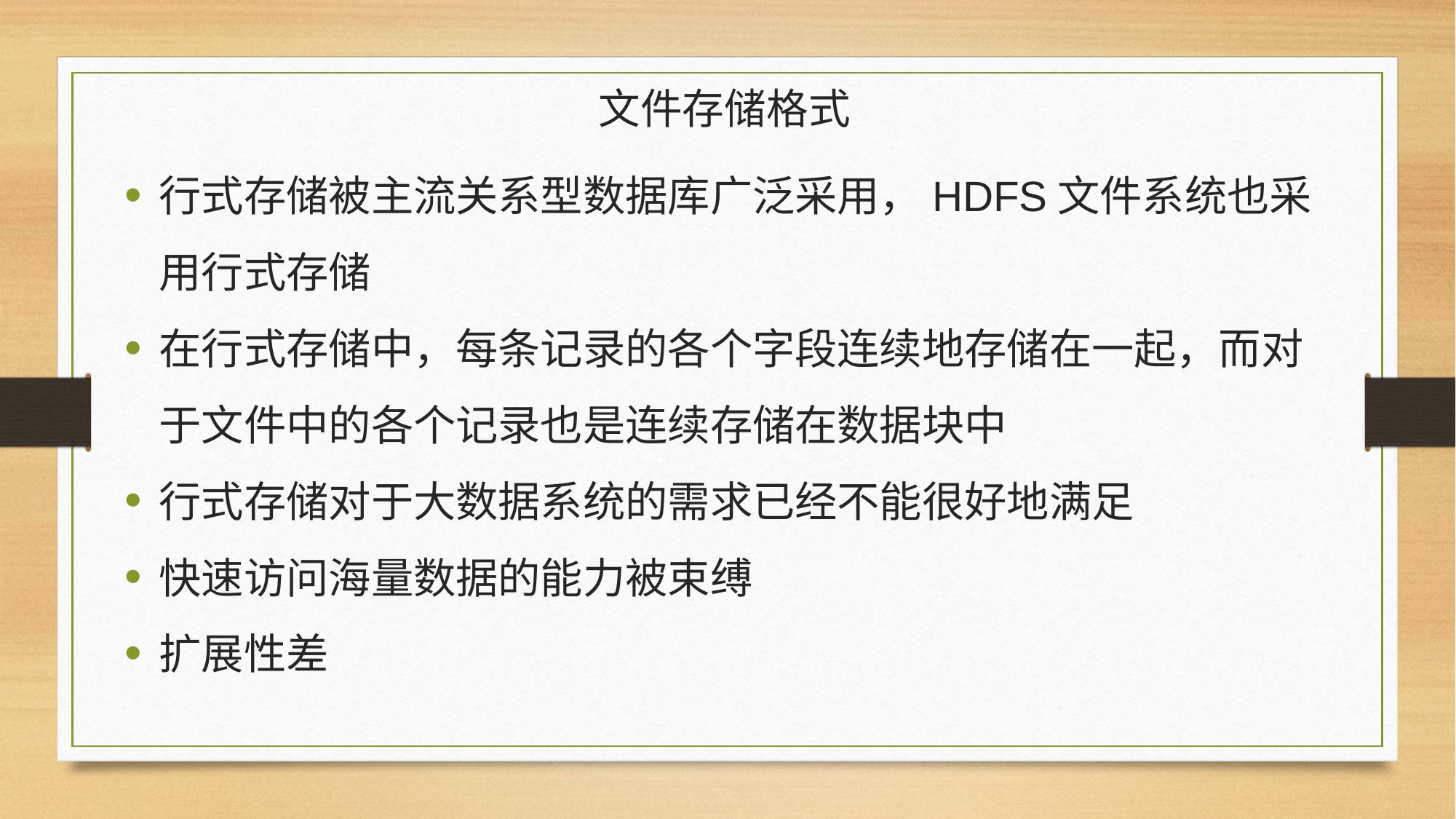

# 文件存储格式
行式存储被主流关系型数据库广泛采用，HDFS文件系统也采用行式存储
在行式存储中，每条记录的各个字段连续地存储在一起，而对于文件中的各个记录也是连续存储在数据块中
行式存储对于大数据系统的需求已经不能很好地满足
快速访问海量数据的能力被束缚
扩展性差